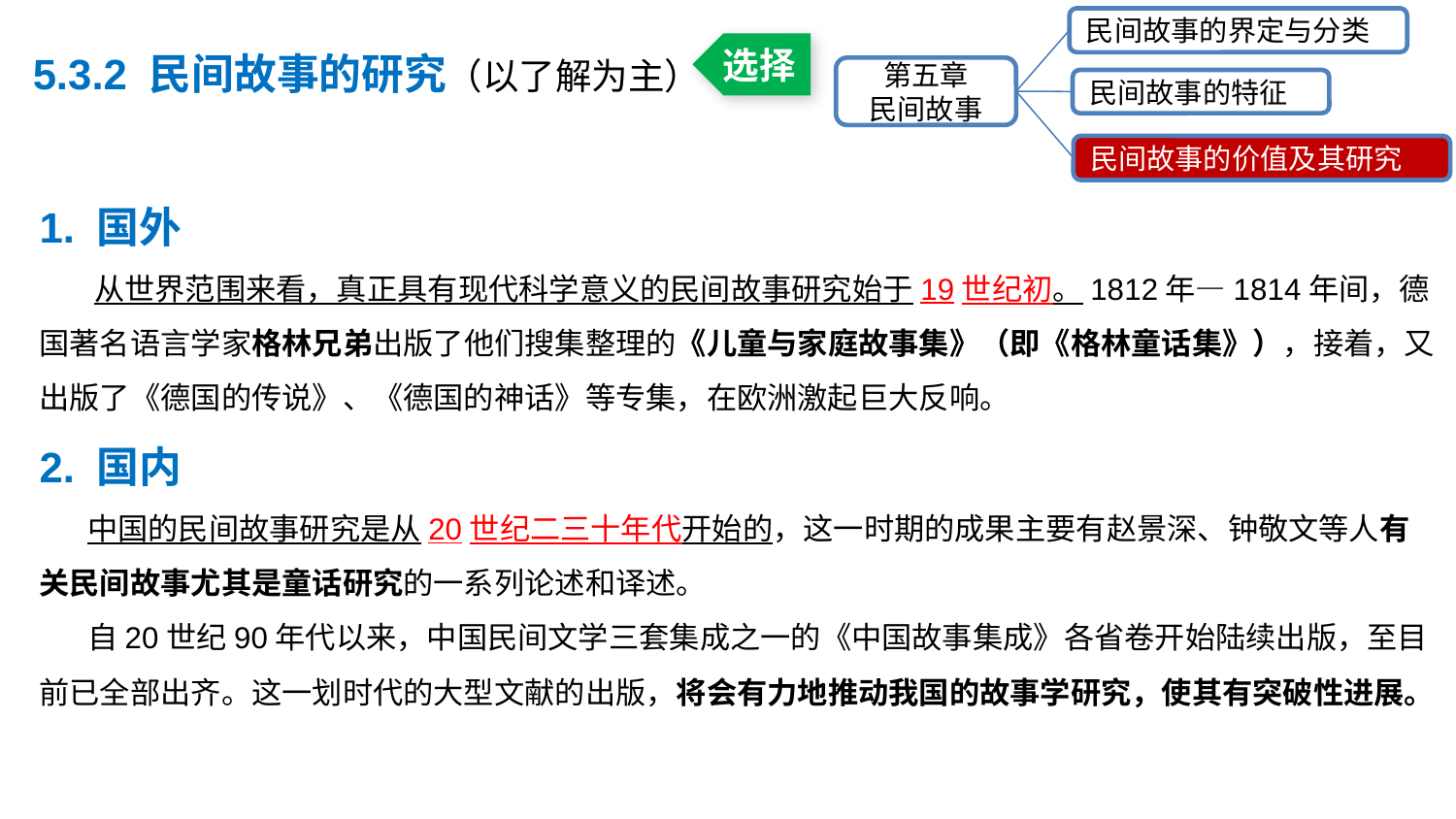

民间故事的界定与分类
第五章
民间故事
民间故事的特征
民间故事的价值及其研究
5.3.2 民间故事的研究（以了解为主）
选择
1. 国外
       从世界范围来看，真正具有现代科学意义的民间故事研究始于19世纪初。1812年—1814年间，德国著名语言学家格林兄弟出版了他们搜集整理的《儿童与家庭故事集》（即《格林童话集》），接着，又出版了《德国的传说》、《德国的神话》等专集，在欧洲激起巨大反响。
2. 国内
      中国的民间故事研究是从20世纪二三十年代开始的，这一时期的成果主要有赵景深、钟敬文等人有关民间故事尤其是童话研究的一系列论述和译述。
      自20世纪90年代以来，中国民间文学三套集成之一的《中国故事集成》各省卷开始陆续出版，至目前已全部出齐。这一划时代的大型文献的出版，将会有力地推动我国的故事学研究，使其有突破性进展。